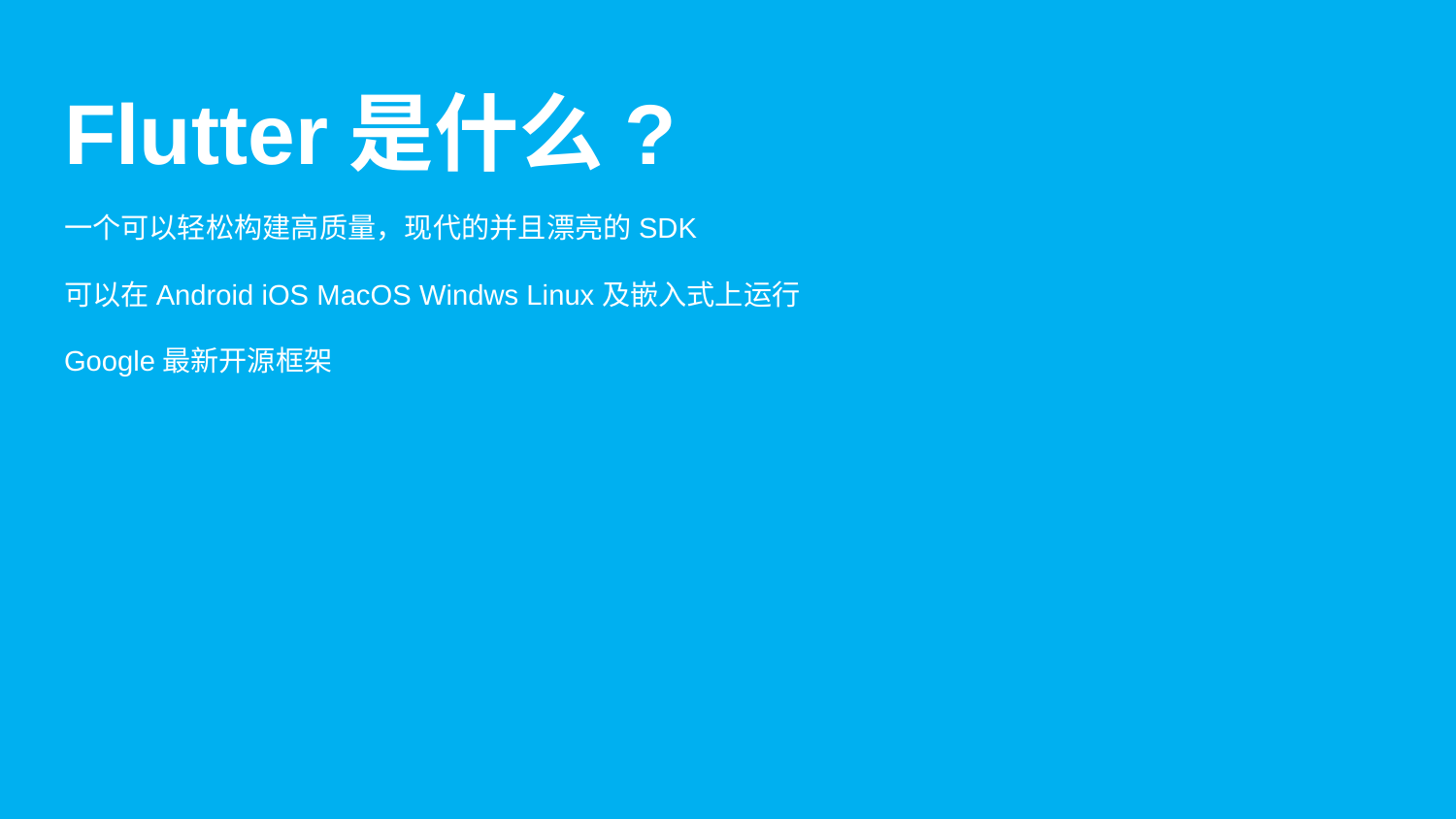

# Flutter是什么?
一个可以轻松构建高质量，现代的并且漂亮的SDK
可以在Android iOS MacOS Windws Linux及嵌入式上运行
Google最新开源框架